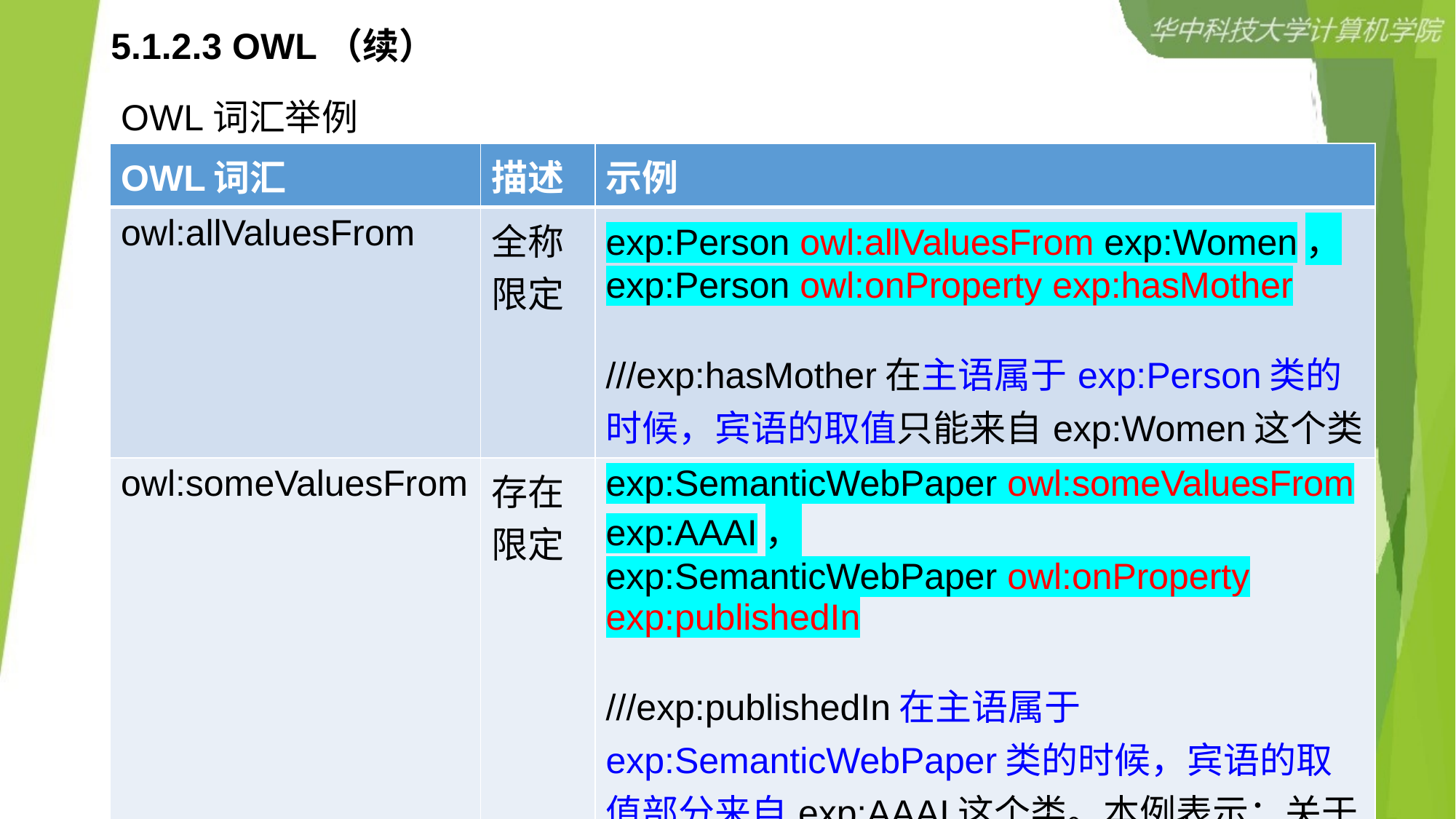

# 5.1.2.3 OWL（续）
OWL词汇举例
| OWL词汇 | 描述 | 示例 |
| --- | --- | --- |
| owl:allValuesFrom | 全称限定 | exp:Person owl:allValuesFrom exp:Women，exp:Person owl:onProperty exp:hasMother ///exp:hasMother在主语属于exp:Person类的时候，宾语的取值只能来自exp:Women这个类 |
| owl:someValuesFrom | 存在限定 | exp:SemanticWebPaper owl:someValuesFrom exp:AAAI， exp:SemanticWebPaper owl:onProperty exp:publishedIn ///exp:publishedIn在主语属于exp:SemanticWebPaper类的时候，宾语的取值部分来自exp:AAAI这个类。本例表示：关于语义网的论文部分发表在AAAI上 |
25